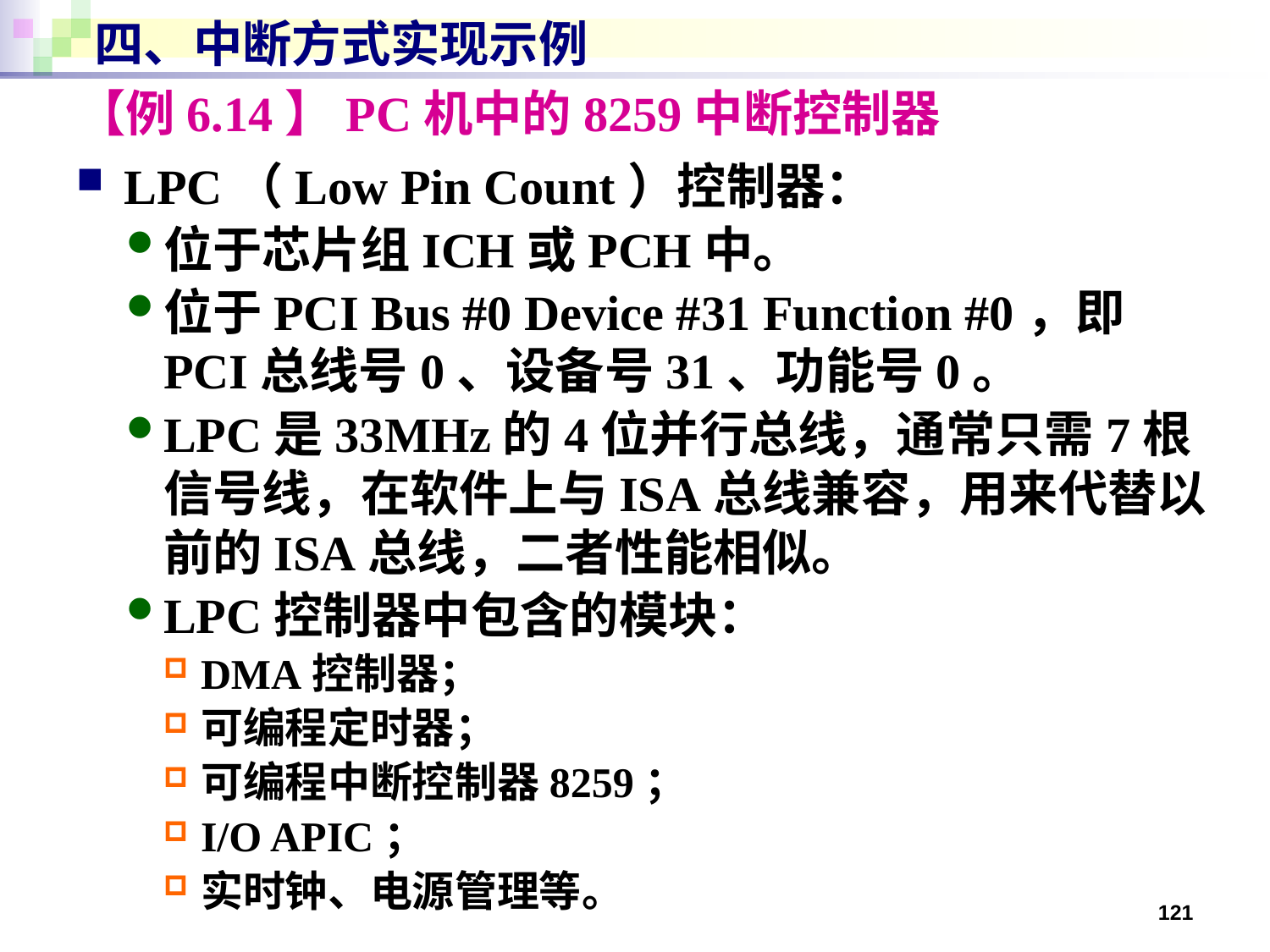

# 四、中断方式实现示例
【例6.14】PC机中的8259中断控制器
LPC（Low Pin Count）控制器：
位于芯片组ICH或PCH中。
位于PCI Bus #0 Device #31 Function #0，即PCI总线号0、设备号31、功能号0。
LPC是33MHz的4位并行总线，通常只需7根信号线，在软件上与ISA总线兼容，用来代替以前的ISA总线，二者性能相似。
LPC控制器中包含的模块：
DMA控制器；
可编程定时器；
可编程中断控制器8259；
I/O APIC；
实时钟、电源管理等。
121